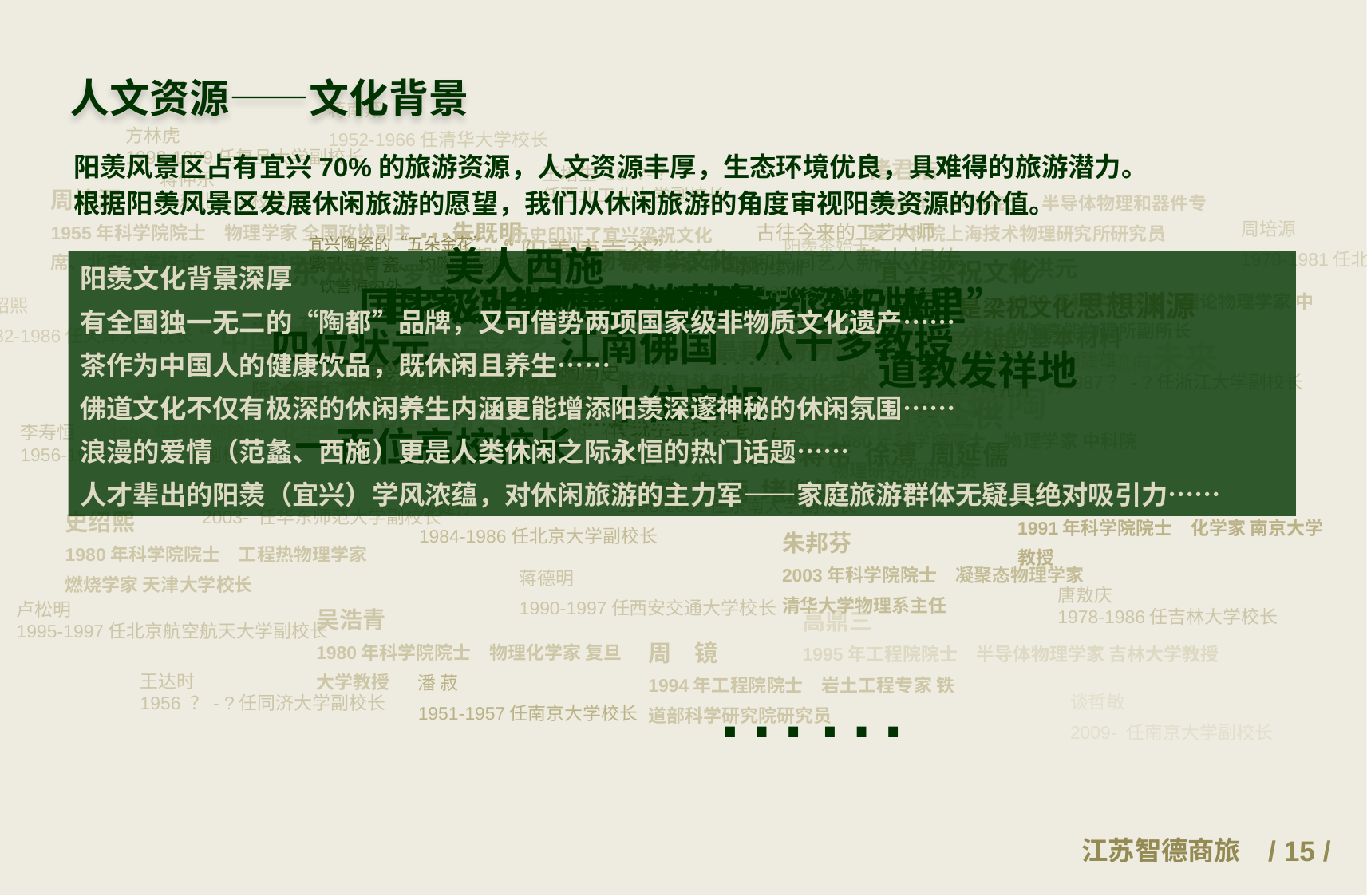

人文资源——文化背景
蒋南翔
1952-1966任清华大学校长
周培源
1978-1981任北京大学校长
史绍熙
1982-1986任天津大学校长
沙健孙
1984-1986任北京大学副校长
蒋德明
1990-1997任西安交通大学校长
谈哲敏
2009- 任南京大学副校长
方林虎
1993-1999任复旦大学副校长
王培生 1977-？
任西北工业大学副校长
蒋仲乐
任东北大学校长
胡建雄
1987？- ?任浙江大学副校长
任南琪
2009- 任哈尔滨工业大学副校长
李寿恒
1956-1958任浙江大学副校长
王卓君
1998-2001任东南大学副校长
陈 群
2003- 任华东师范大学副校长
唐敖庆
1978-1986任吉林大学校长
卢松明
1995-1997任北京航空航天大学副校长
潘 菽
1951-1957任南京大学校长
王达时
1956 ？- ?任同济大学副校长
阳羡风景区占有宜兴70%的旅游资源，人文资源丰厚，生态环境优良，具难得的旅游潜力。
根据阳羡风景区发展休闲旅游的愿望，我们从休闲旅游的角度审视阳羡资源的价值。
褚君浩
2005年科学院院士　半导体物理和器件专家 中科院上海技术物理研究所研究员
周培源
1955年科学院院士　物理学家 全国政协副主席、北京大学校长、九三学社中央主席
朱既明
1980年科学院院士　病毒学家 中国预防医学科学院病毒学研究所所长
朱洪元
1980年科学院院士　理论物理学家 中科院高能物理所副所长
潘　菽
1955年科学院院士　心理学家 南京大学校长、中科院心理研究所所长、九三学社中央副主席
唐敖庆
1955年科学院院士　化学家 吉林大学校长
章　综
1980年科学院院士　物理学家 中科院物理研究所研究员
程镕时
1991年科学院院士　化学家 南京大学教授
史绍熙
1980年科学院院士　工程热物理学家 燃烧学家 天津大学校长
朱邦芬
2003年科学院院士　凝聚态物理学家 清华大学物理系主任
吴浩青
1980年科学院院士　物理化学家 复旦大学教授
高鼎三
1995年工程院院士　半导体物理学家 吉林大学教授
周　镜
1994年工程院院士　岩土工程专家 铁道部科学研究院研究员
有动画
请全屏浏览
……
“阳羡唐贡茶”
唐朝以
名扬天下
茶的绿洲
中国是茶的故乡
世界给了宜兴一把紫砂壶
并没有忘记在里面放一片茶叶
天子须尝阳羡茶
百草不敢先开花
宜兴是江苏省最大的茶叶产区
宜兴盛产被茶圣陆羽称为
“芳香冠世产，可以上供朝廷”
的
阳羡茶
……
阳羡茶始于
1800多年前的东汉末期
盛于唐朝，成熟于宋、明、清
衰于民国，复兴于今
古往今来的工艺大师
和民间艺人薪火相传
见证中华文明的发展源泉
和永恒魅力
宜兴有7000多年的制陶历史
紫砂陶雄踞国家首批非物质遗产名录
传统手工技艺
首位
宜兴陶瓷的“五朵金花”
紫砂、青瓷、均陶、彩陶、精陶
饮誉海内外
……
宜兴紫砂工艺
始于北宋，盛于明清，繁荣于当今
集书画、诗文、篆刻、雕塑于一体
成为
独步世界的艺术品
……
文化遗产“紫砂陶”
历史印证了宜兴梁祝文化
弘扬着中华文化
东方的“罗密欧与朱丽叶”
宜兴梁祝文化
是梁祝文化思想渊源
分析的基本材料
梁祝文化
像一条悠久的历史长河从远古流到现在，从现在流向未来
长河映射出中华民族儿女千年风雨烟尘
回荡着炎黄子孙
骄傲自豪的声音
“中国梁山伯与祝英台之乡”
梁祝是中国最具辐射力的
口头和非物质文化艺术
宜兴梁祝文化
是发展现代文化、经济、旅游的
现成条件
美人西施
阳羡文化背景深厚
有全国独一无二的“陶都”品牌，又可借势两项国家级非物质文化遗产……
茶作为中国人的健康饮品，既休闲且养生……
佛道文化不仅有极深的休闲养生内涵更能增添阳羡深邃神秘的休闲氛围……
浪漫的爱情（范蠡、西施）更是人类休闲之际永恒的热门话题……
人才辈出的阳羡（宜兴）学风浓蕴，对休闲旅游的主力军——家庭旅游群体无疑具绝对吸引力……
国家级非物质文化遗产“紫砂陶”
全国著名的“陶都”
财神范蠡
茶 文 化
国家级非物质文化遗产 “梁祝故里”
八千多教授
江南佛国
四位状元
佘中  蒋重珍  周延儒  陈于泰
道教发祥地
十位宰相
许域  蒋伸  周葵  蒋芾  徐溥  周延儒
吴宗达  吴炳  堵胤锡  吴贞毓
一百位高校校长
……